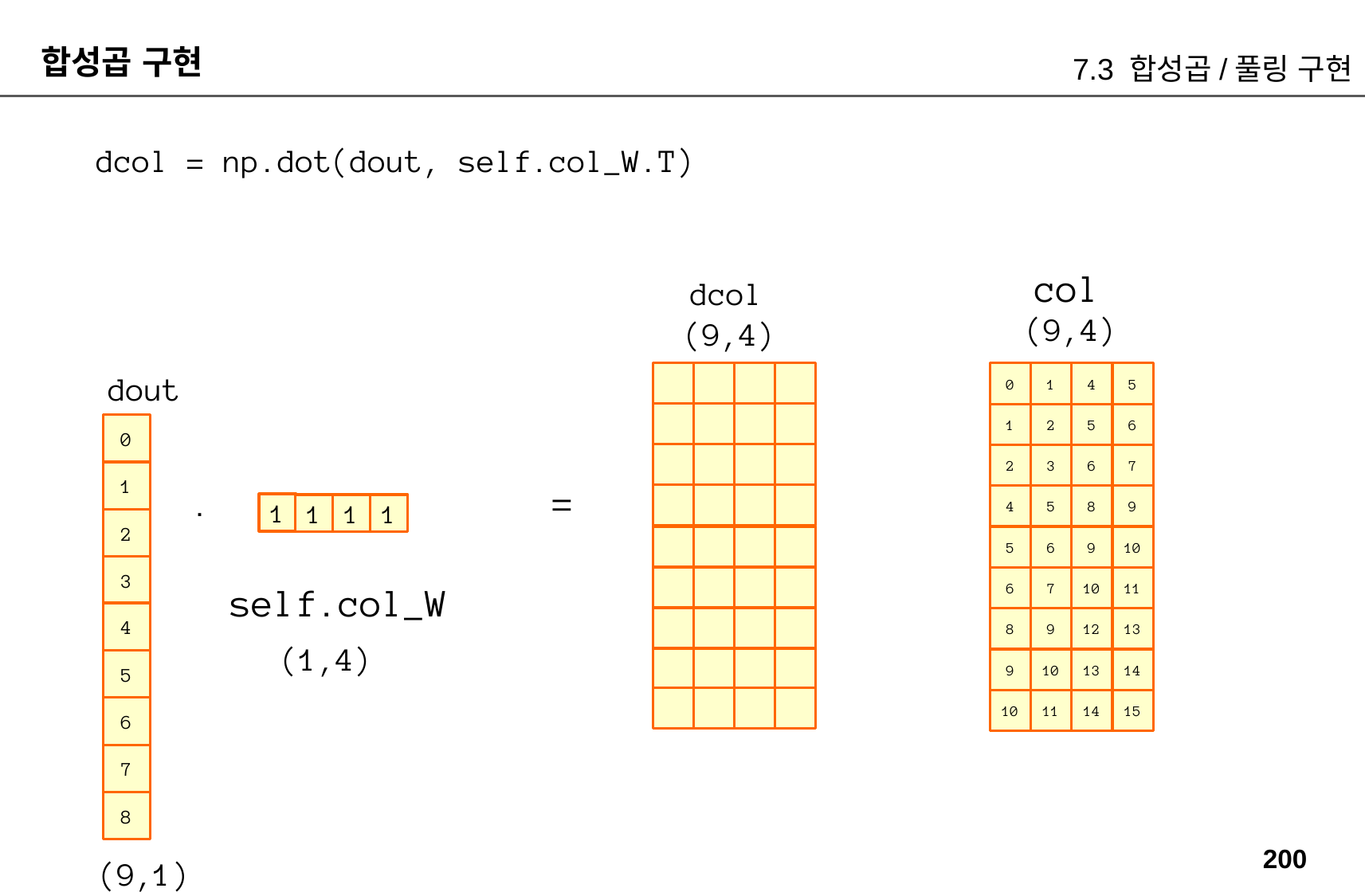

합성곱 구현
7.3 합성곱/풀링 구현
dcol = np.dot(dout, self.col_W.T)
col
dcol
(9,4)
(9,4)
dout

0
1
4
5
1
2
5
6
2
3
6
7
4
5
8
9
5
6
9
10
6
7
10
11
8
9
12
13
9
10
13
14
10
11
14
15
0
1
=
.
1
1
1
1
2

3

self.col_W
4

(1,4)

5

6
7
8
(9,1)